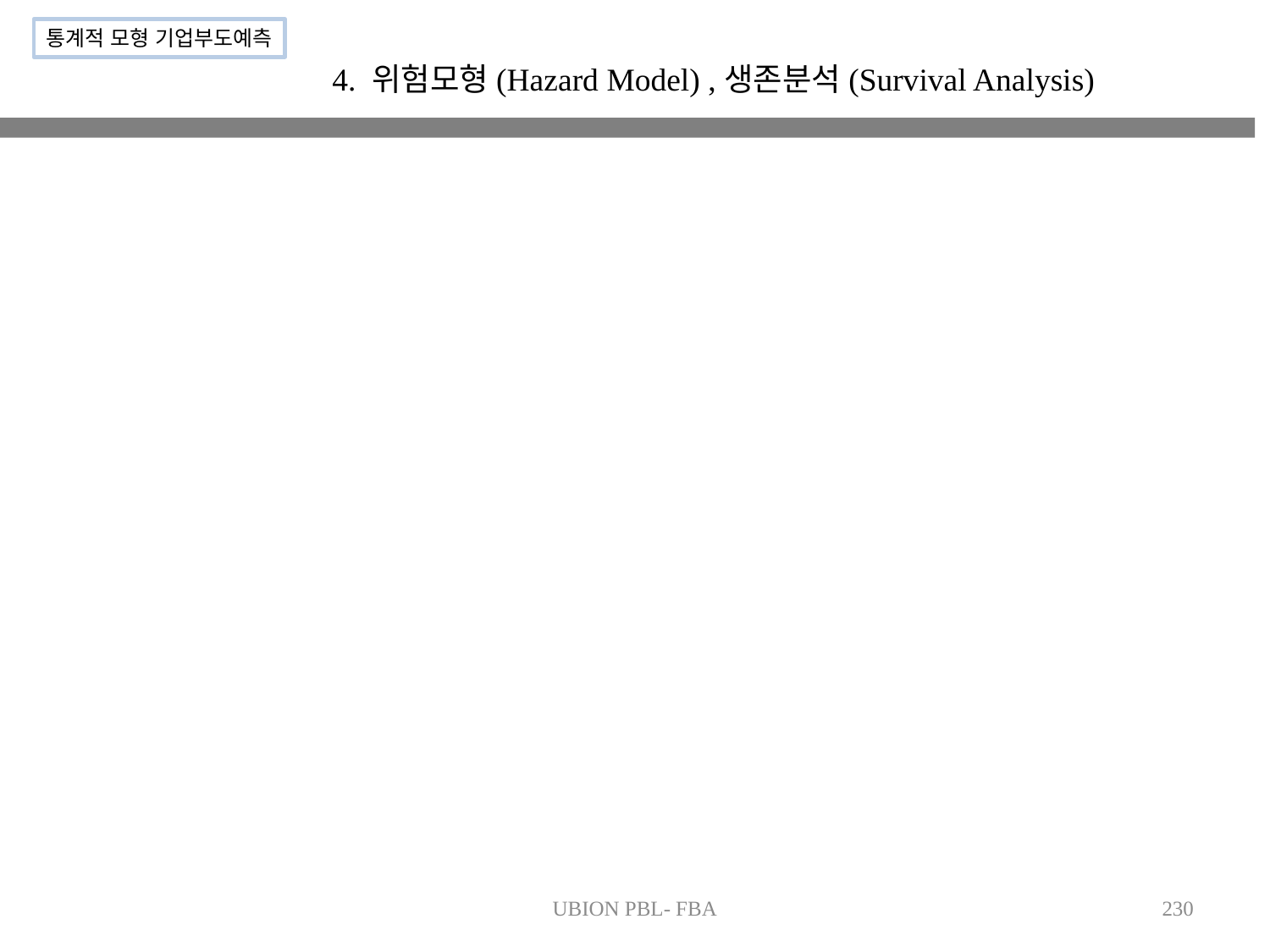

통계적 모형 기업부도예측

4. 위험모형(Hazard Model) ,생존분석(Survival Analysis)

UBION PBL- FBA
230